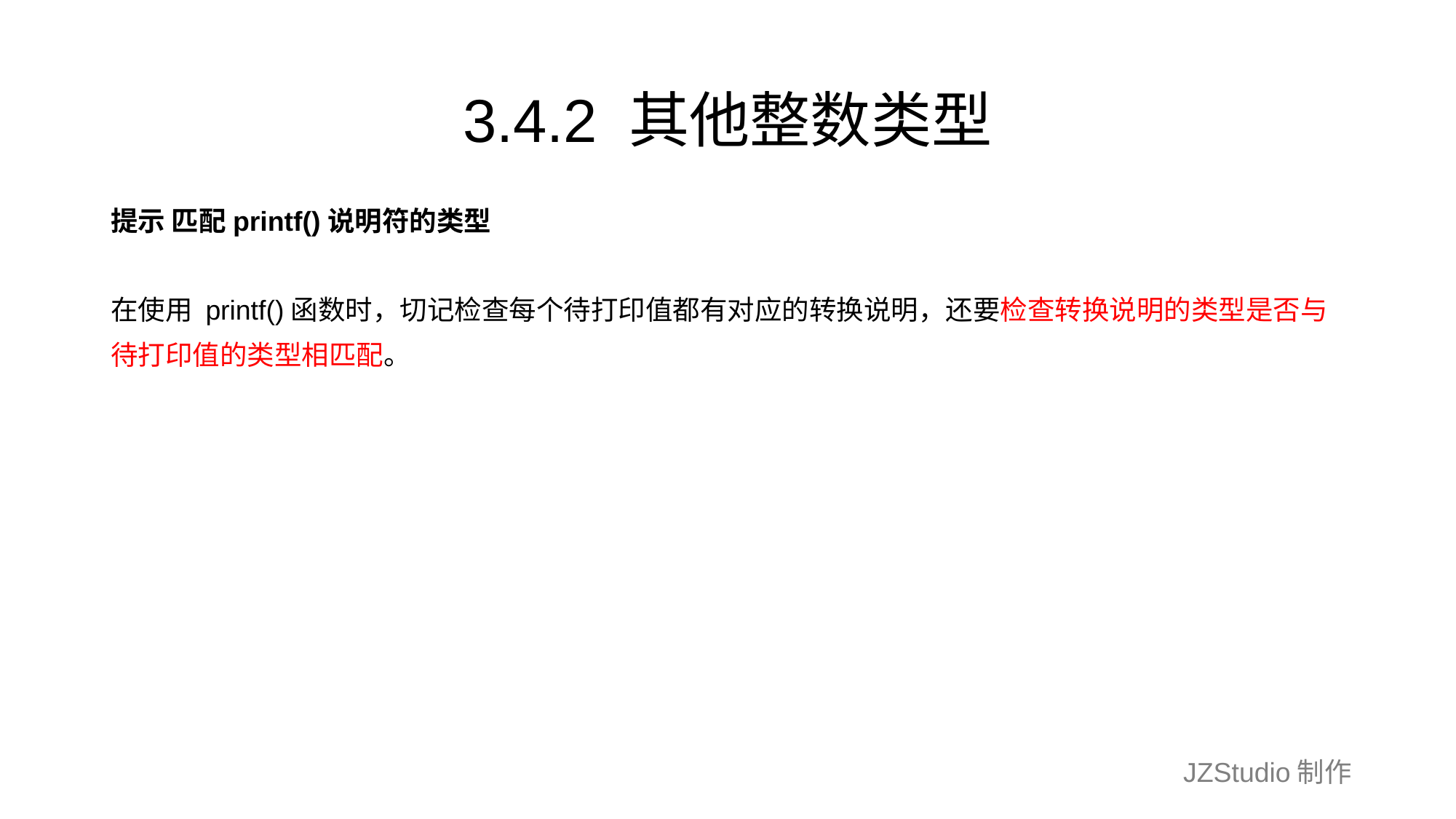

# 3.4.2 其他整数类型
提示 匹配printf()说明符的类型

在使用 printf()函数时，切记检查每个待打印值都有对应的转换说明，还要检查转换说明的类型是否与
待打印值的类型相匹配。